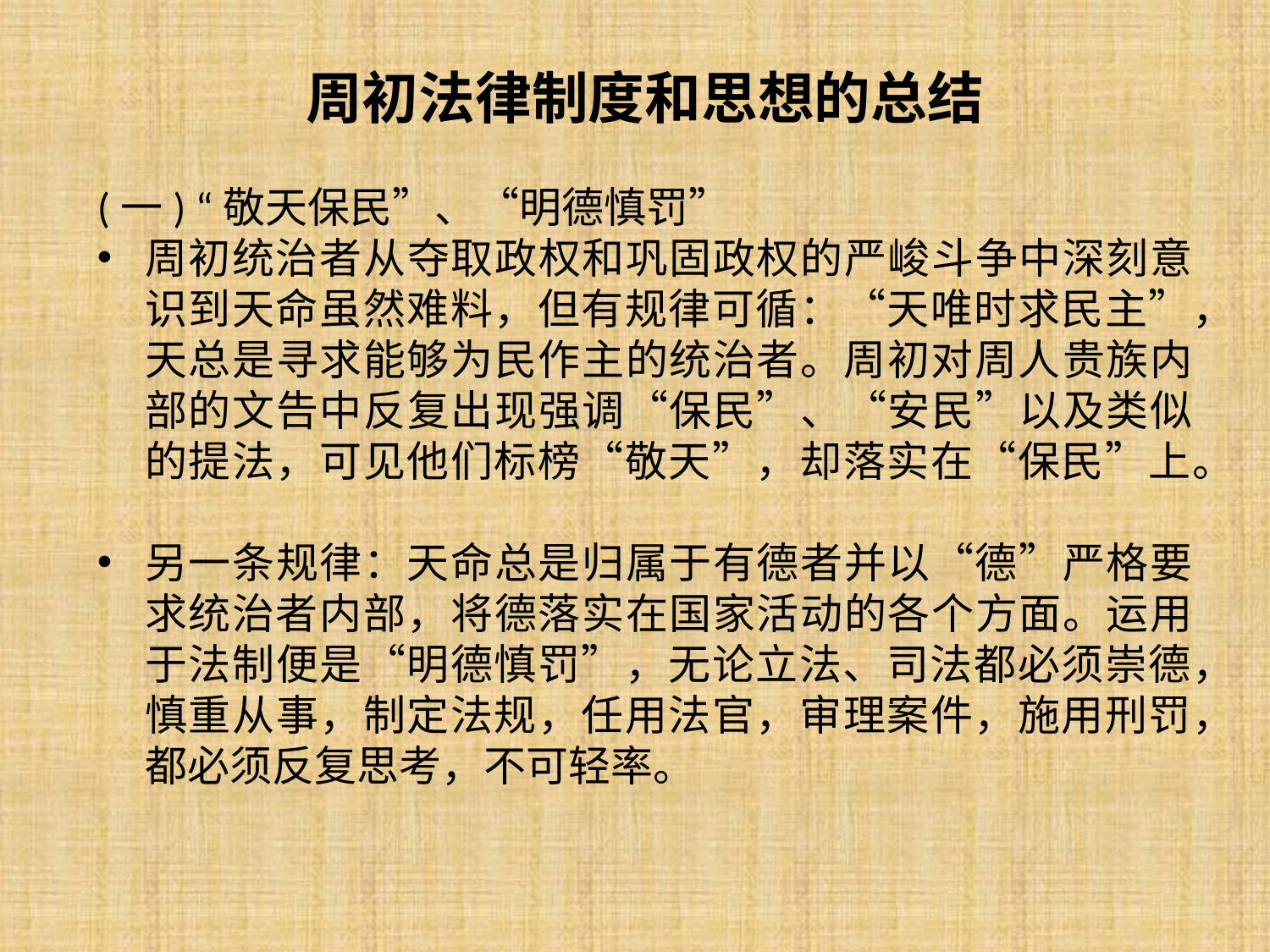

周初法律制度和思想的总结

(一) “敬天保民”、“明德慎罚”
周初统治者从夺取政权和巩固政权的严峻斗争中深刻意识到天命虽然难料，但有规律可循：“天唯时求民主”，天总是寻求能够为民作主的统治者。周初对周人贵族内部的文告中反复出现强调“保民”、“安民”以及类似的提法，可见他们标榜“敬天”，却落实在“保民”上。

另一条规律：天命总是归属于有德者并以“德”严格要求统治者内部，将德落实在国家活动的各个方面。运用于法制便是“明德慎罚”，无论立法、司法都必须崇德，慎重从事，制定法规，任用法官，审理案件，施用刑罚，都必须反复思考，不可轻率。